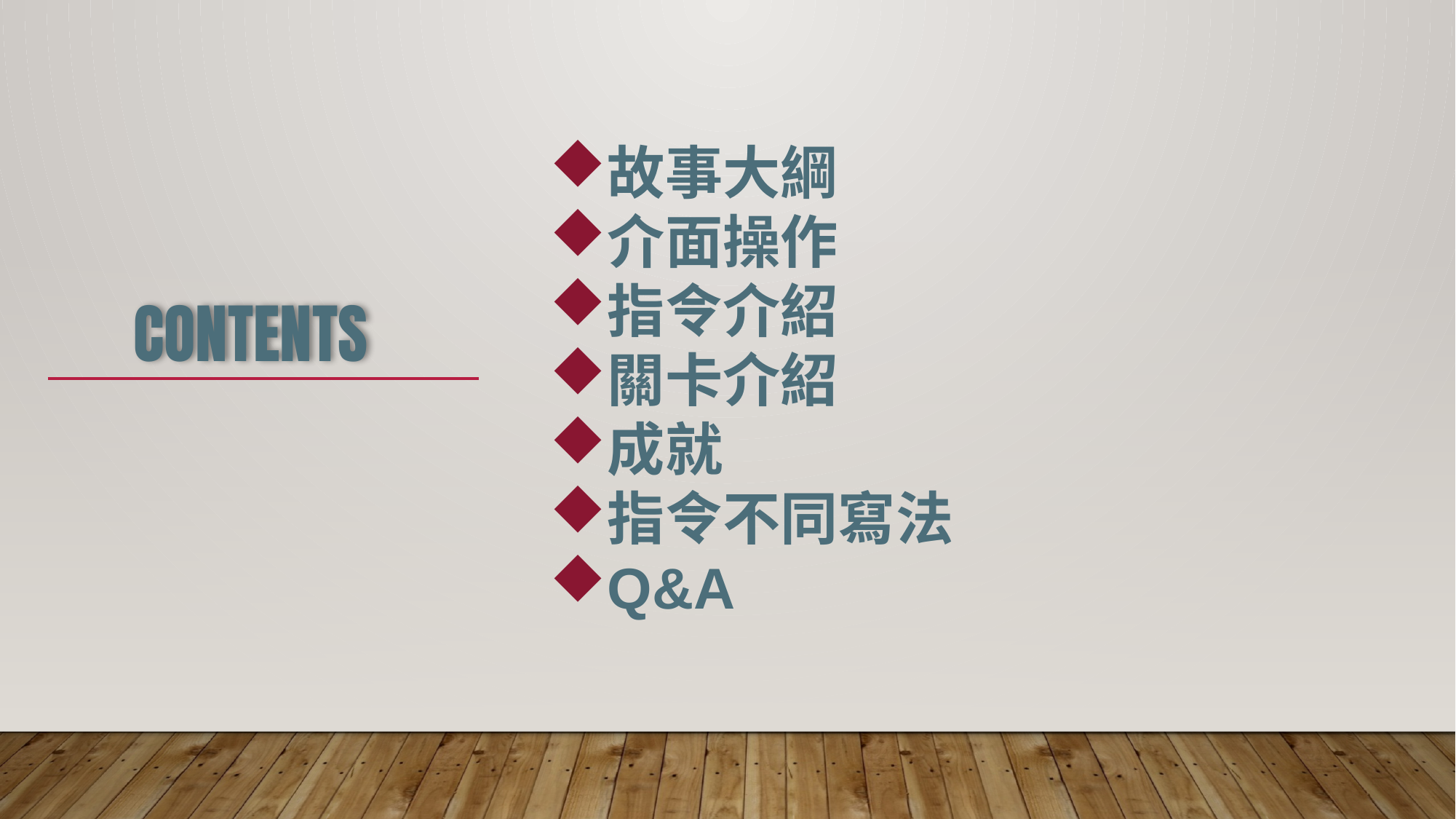

故事大綱
介面操作
指令介紹
關卡介紹
成就
指令不同寫法
Q&A
CONTENTS